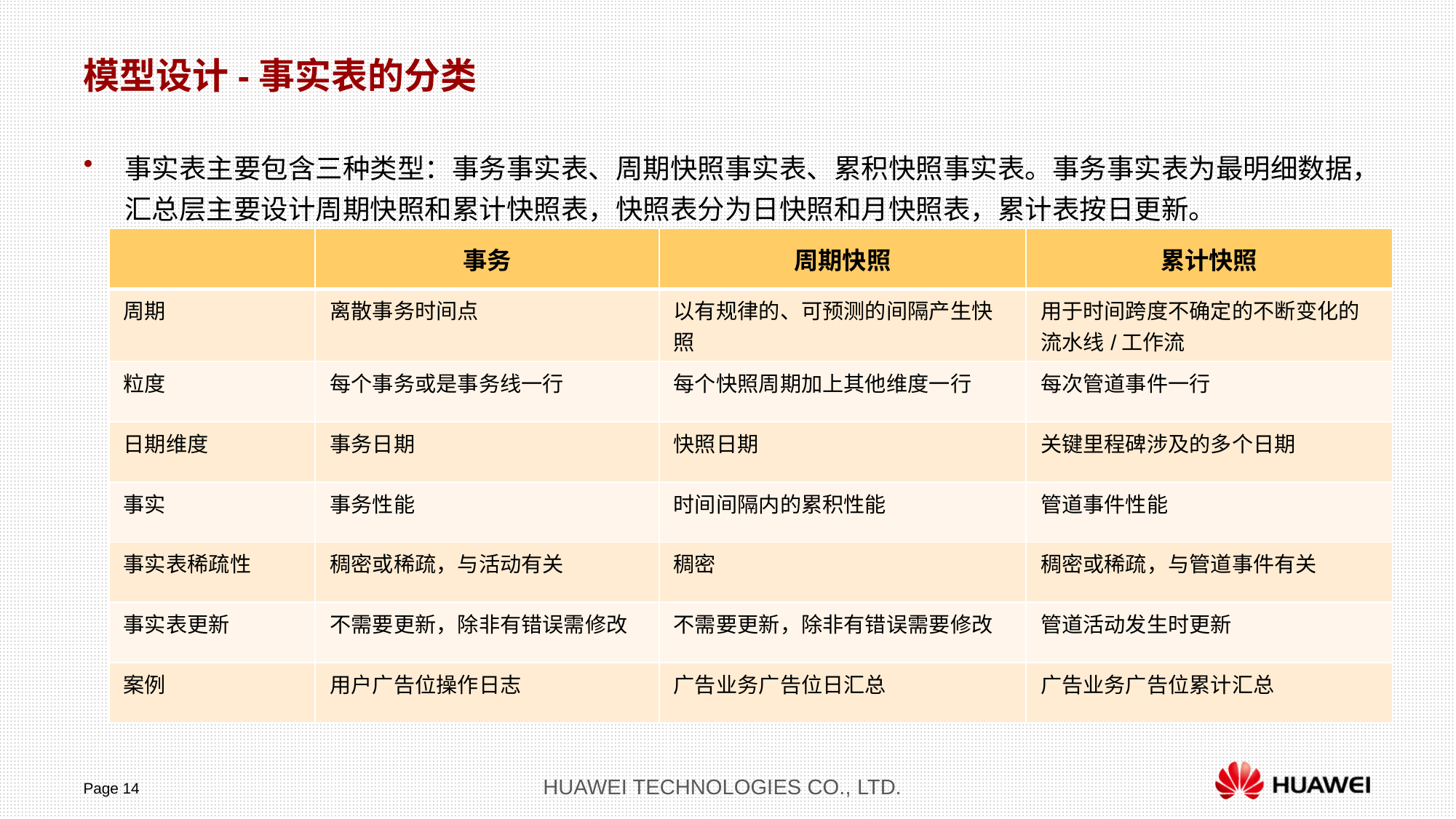

模型设计-事实表的分类
事实表主要包含三种类型：事务事实表、周期快照事实表、累积快照事实表。事务事实表为最明细数据，汇总层主要设计周期快照和累计快照表，快照表分为日快照和月快照表，累计表按日更新。
|  | 事务 | 周期快照 | 累计快照 |
| --- | --- | --- | --- |
| 周期 | 离散事务时间点 | 以有规律的、可预测的间隔产生快照 | 用于时间跨度不确定的不断变化的流水线/工作流 |
| 粒度 | 每个事务或是事务线一行 | 每个快照周期加上其他维度一行 | 每次管道事件一行 |
| 日期维度 | 事务日期 | 快照日期 | 关键里程碑涉及的多个日期 |
| 事实 | 事务性能 | 时间间隔内的累积性能 | 管道事件性能 |
| 事实表稀疏性 | 稠密或稀疏，与活动有关 | 稠密 | 稠密或稀疏，与管道事件有关 |
| 事实表更新 | 不需要更新，除非有错误需修改 | 不需要更新，除非有错误需要修改 | 管道活动发生时更新 |
| 案例 | 用户广告位操作日志 | 广告业务广告位日汇总 | 广告业务广告位累计汇总 |